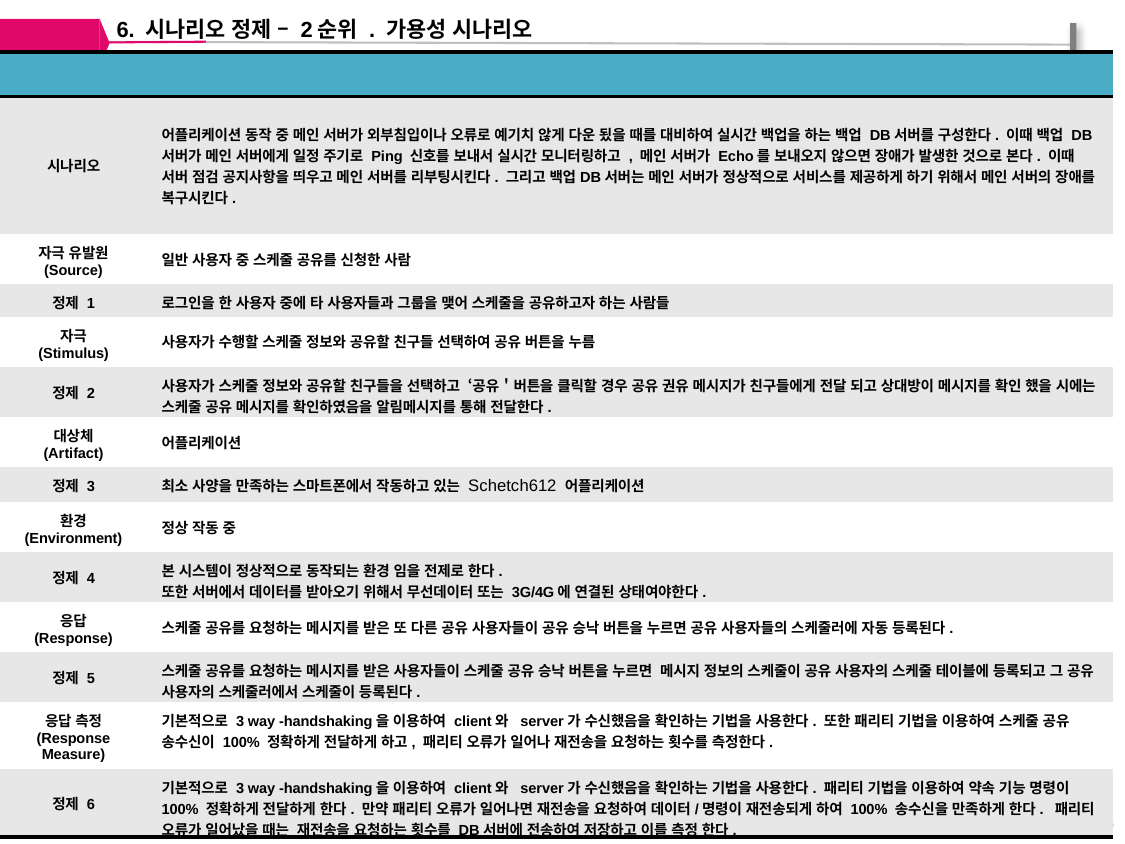

6. 시나리오 정제 – 2순위 . 가용성 시나리오
| 항목 | 내용 |
| --- | --- |
| 시나리오 | 어플리케이션 동작 중 메인 서버가 외부침입이나 오류로 예기치 않게 다운 됬을 때를 대비하여 실시간 백업을 하는 백업 DB서버를 구성한다. 이때 백업 DB서버가 메인 서버에게 일정 주기로 Ping 신호를 보내서 실시간 모니터링하고 , 메인 서버가 Echo를 보내오지 않으면 장애가 발생한 것으로 본다. 이때 서버 점검 공지사항을 띄우고 메인 서버를 리부팅시킨다. 그리고 백업DB서버는 메인 서버가 정상적으로 서비스를 제공하게 하기 위해서 메인 서버의 장애를 복구시킨다. |
| 자극 유발원 (Source) | 일반 사용자 중 스케줄 공유를 신청한 사람 |
| 정제 1 | 로그인을 한 사용자 중에 타 사용자들과 그룹을 맺어 스케줄을 공유하고자 하는 사람들 |
| 자극 (Stimulus) | 사용자가 수행할 스케줄 정보와 공유할 친구들 선택하여 공유 버튼을 누름 |
| 정제 2 | 사용자가 스케줄 정보와 공유할 친구들을 선택하고 ‘공유＇버튼을 클릭할 경우 공유 권유 메시지가 친구들에게 전달 되고 상대방이 메시지를 확인 했을 시에는 스케줄 공유 메시지를 확인하였음을 알림메시지를 통해 전달한다. |
| 대상체 (Artifact) | 어플리케이션 |
| 정제 3 | 최소 사양을 만족하는 스마트폰에서 작동하고 있는 Schetch612 어플리케이션 |
| 환경 (Environment) | 정상 작동 중 |
| 정제 4 | 본 시스템이 정상적으로 동작되는 환경 임을 전제로 한다. 또한 서버에서 데이터를 받아오기 위해서 무선데이터 또는 3G/4G에 연결된 상태여야한다. |
| 응답 (Response) | 스케줄 공유를 요청하는 메시지를 받은 또 다른 공유 사용자들이 공유 승낙 버튼을 누르면 공유 사용자들의 스케줄러에 자동 등록된다. |
| 정제 5 | 스케줄 공유를 요청하는 메시지를 받은 사용자들이 스케줄 공유 승낙 버튼을 누르면 메시지 정보의 스케줄이 공유 사용자의 스케줄 테이블에 등록되고 그 공유 사용자의 스케줄러에서 스케줄이 등록된다. |
| 응답 측정 (Response Measure) | 기본적으로 3 way -handshaking을 이용하여 client와 server가 수신했음을 확인하는 기법을 사용한다. 또한 패리티 기법을 이용하여 스케줄 공유 송수신이 100% 정확하게 전달하게 하고, 패리티 오류가 일어나 재전송을 요청하는 횟수를 측정한다. |
| 정제 6 | 기본적으로 3 way -handshaking을 이용하여 client와 server가 수신했음을 확인하는 기법을 사용한다. 패리티 기법을 이용하여 약속 기능 명령이 100% 정확하게 전달하게 한다. 만약 패리티 오류가 일어나면 재전송을 요청하여 데이터/명령이 재전송되게 하여 100% 송수신을 만족하게 한다. 패리티 오류가 일어났을 때는 재전송을 요청하는 횟수를 DB서버에 전송하여 저장하고 이를 측정 한다. |
65